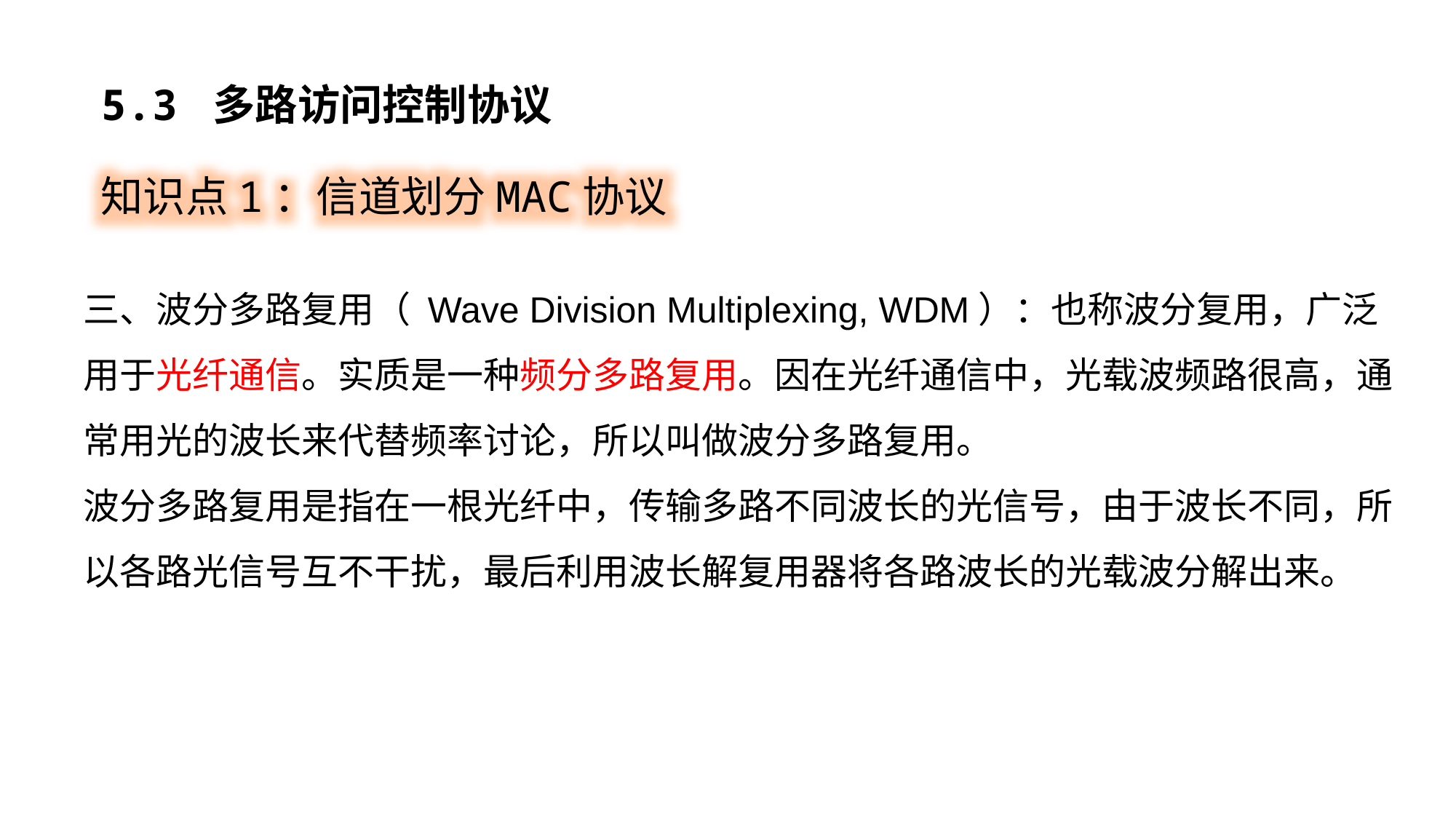

5.3 多路访问控制协议
知识点1：信道划分MAC协议
三、波分多路复用（ Wave Division Multiplexing, WDM）：也称波分复用，广泛用于光纤通信。实质是一种频分多路复用。因在光纤通信中，光载波频路很高，通常用光的波长来代替频率讨论，所以叫做波分多路复用。
波分多路复用是指在一根光纤中，传输多路不同波长的光信号，由于波长不同，所以各路光信号互不干扰，最后利用波长解复用器将各路波长的光载波分解出来。